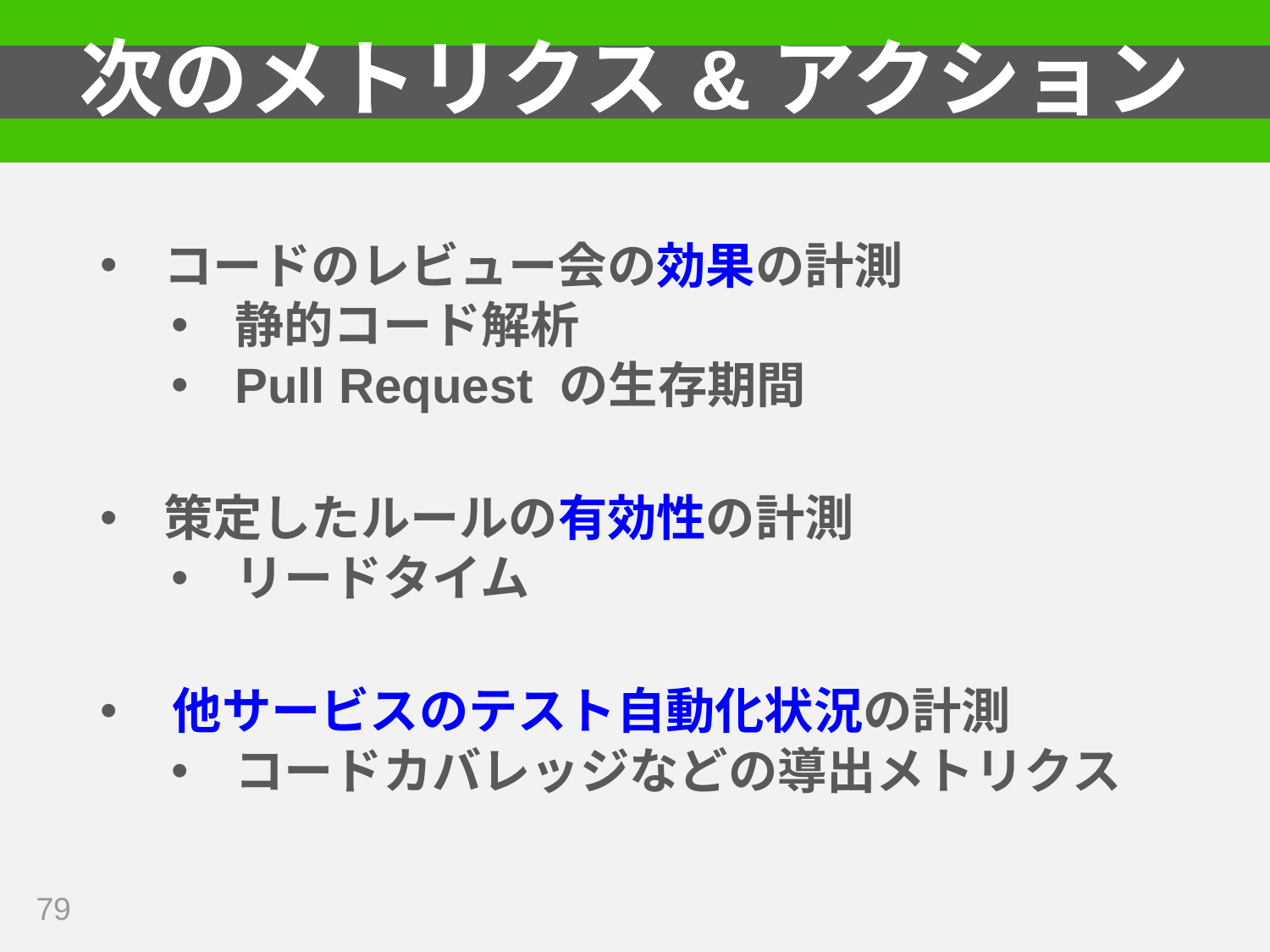

# 次のメトリクス&アクション
コードのレビュー会の効果の計測
静的コード解析
Pull Request の生存期間

策定したルールの有効性の計測
リードタイム

 他サービスのテスト自動化状況の計測
コードカバレッジなどの導出メトリクス
79